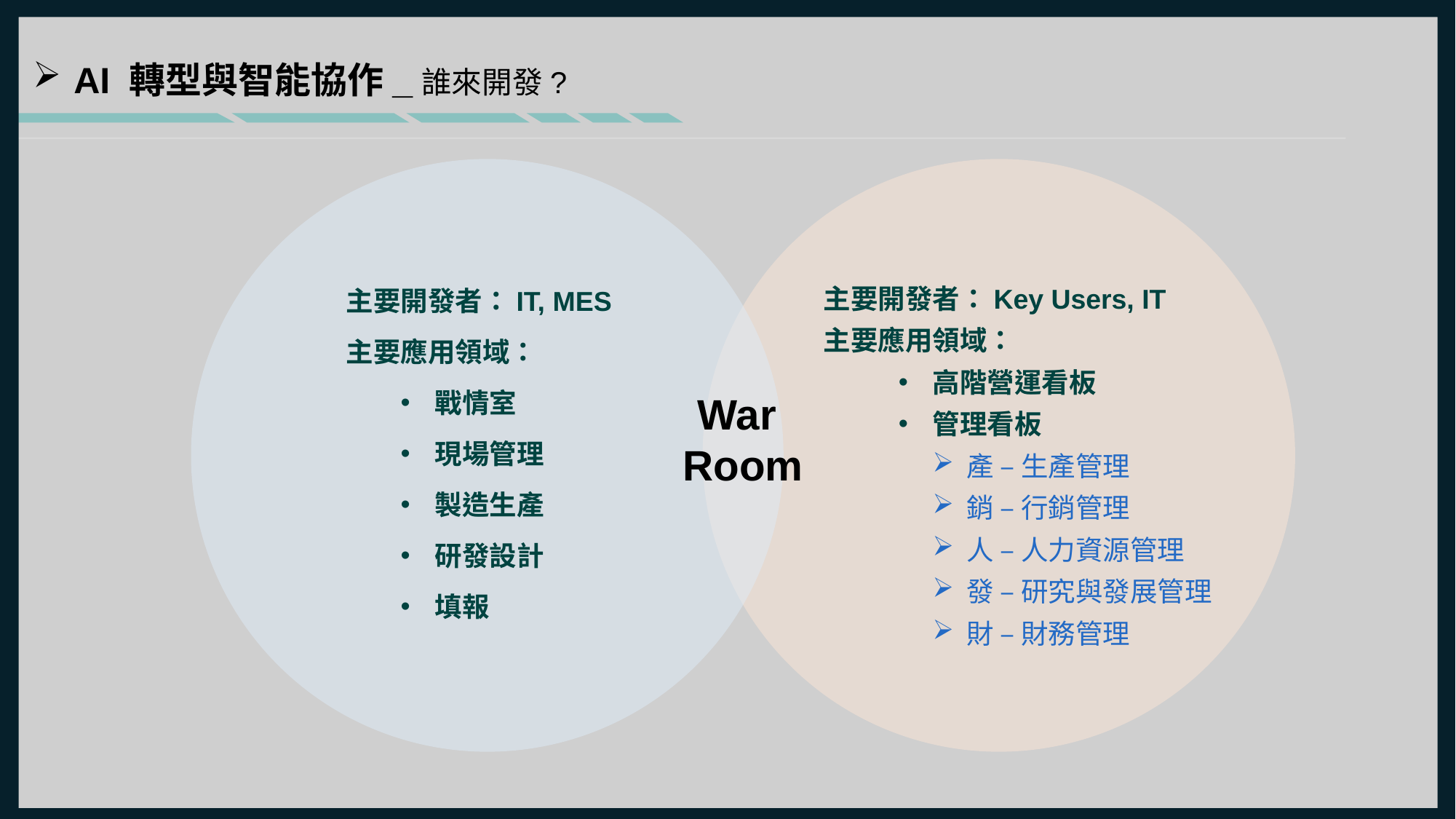

AI 轉型與智能協作_誰來開發?

主要開發者：Key Users, IT
主要應用領域：
高階營運看板
管理看板
產 – 生產管理
銷 – 行銷管理
人 – 人力資源管理
發 – 研究與發展管理
財 – 財務管理
主要開發者：IT, MES
主要應用領域：
戰情室
現場管理
製造生產
研發設計
填報
War
Room